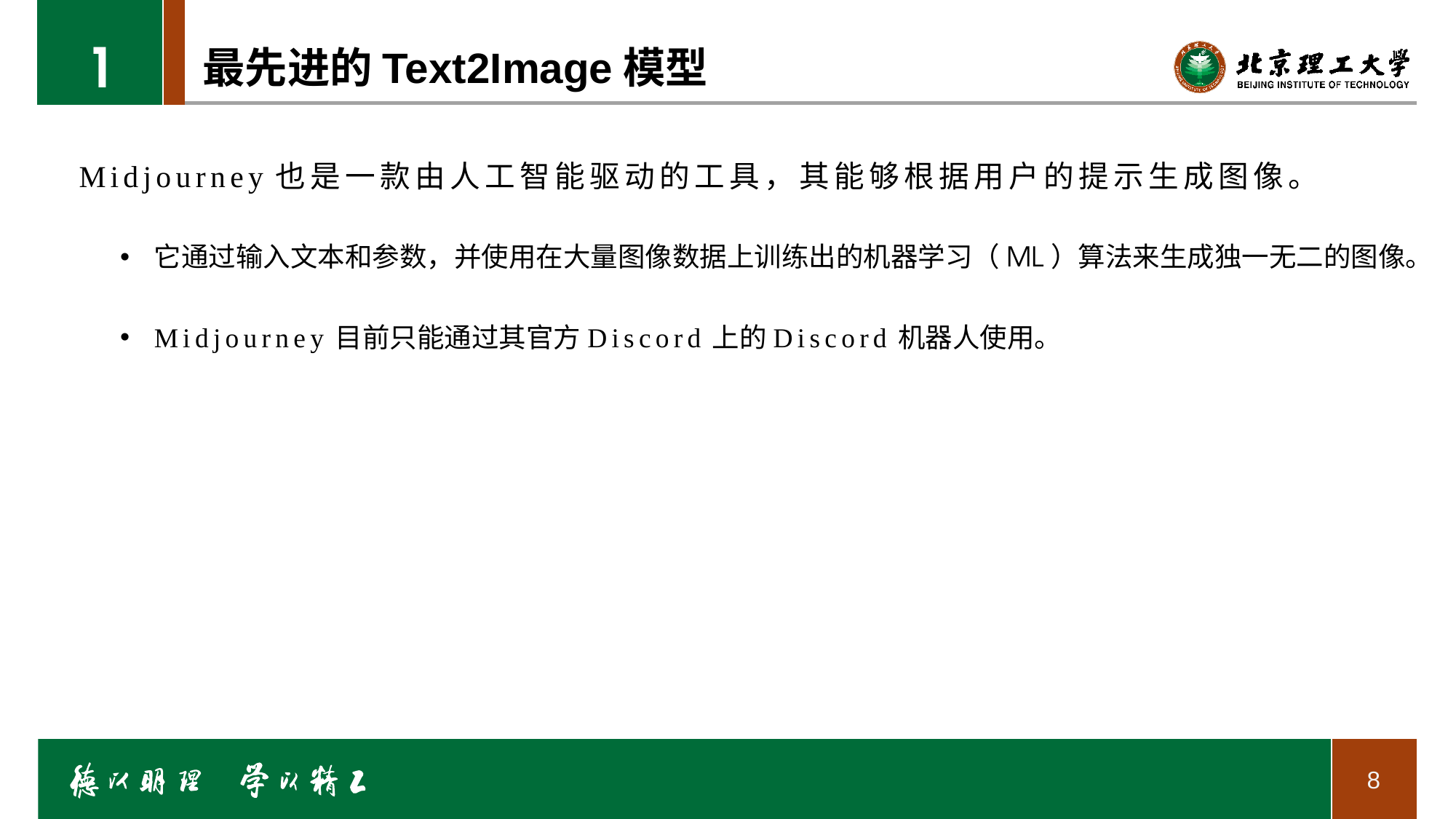

1
# 最先进的Text2Image模型
Midjourney也是一款由人工智能驱动的工具，其能够根据用户的提示生成图像。
它通过输入文本和参数，并使用在大量图像数据上训练出的机器学习（ML）算法来生成独一无二的图像。
Midjourney目前只能通过其官方Discord上的Discord机器人使用。